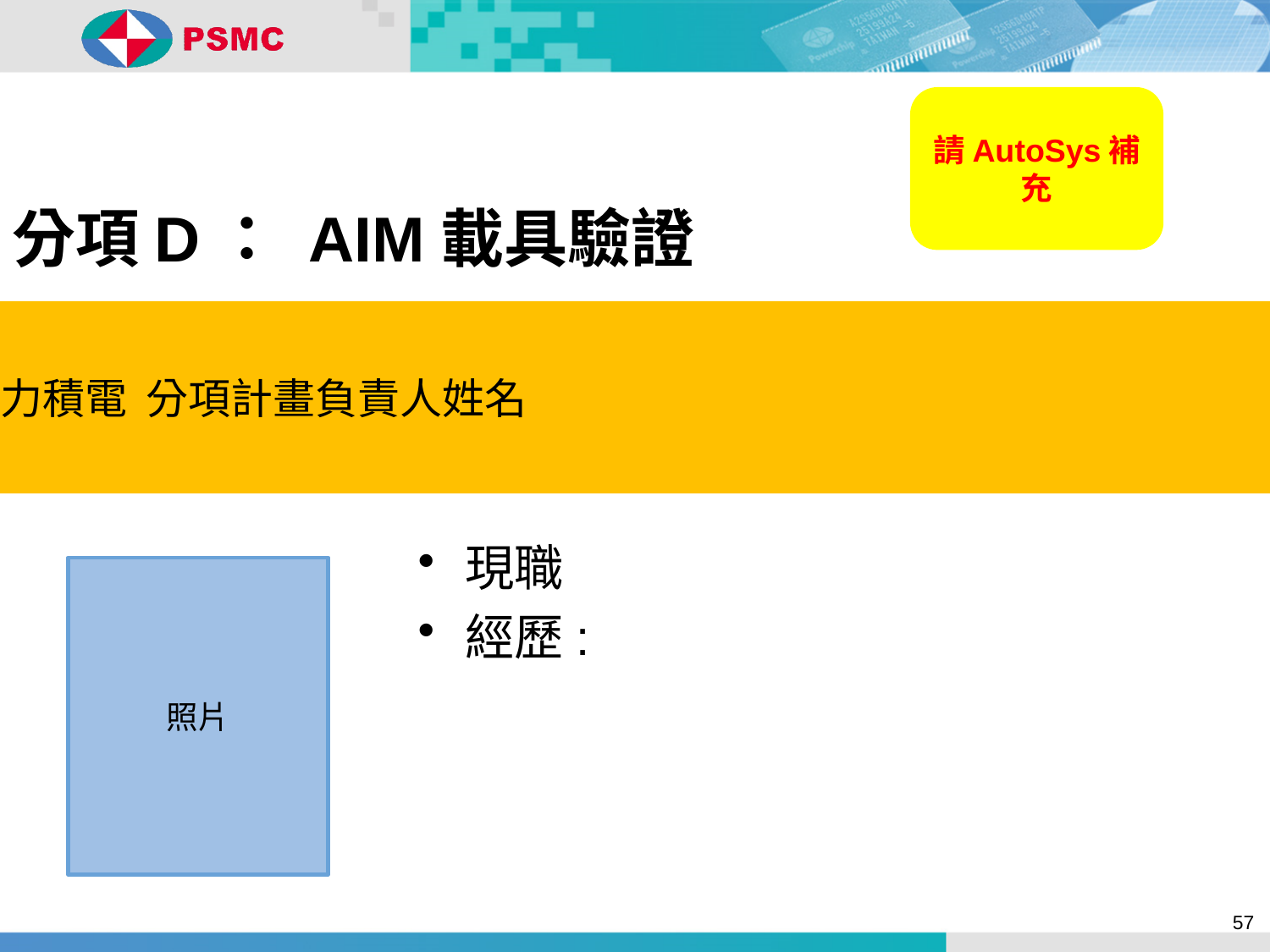

請AutoSys補充

分項D： AIM載具驗證
力積電  分項計畫負責人姓名
現職
經歷:

照片
57